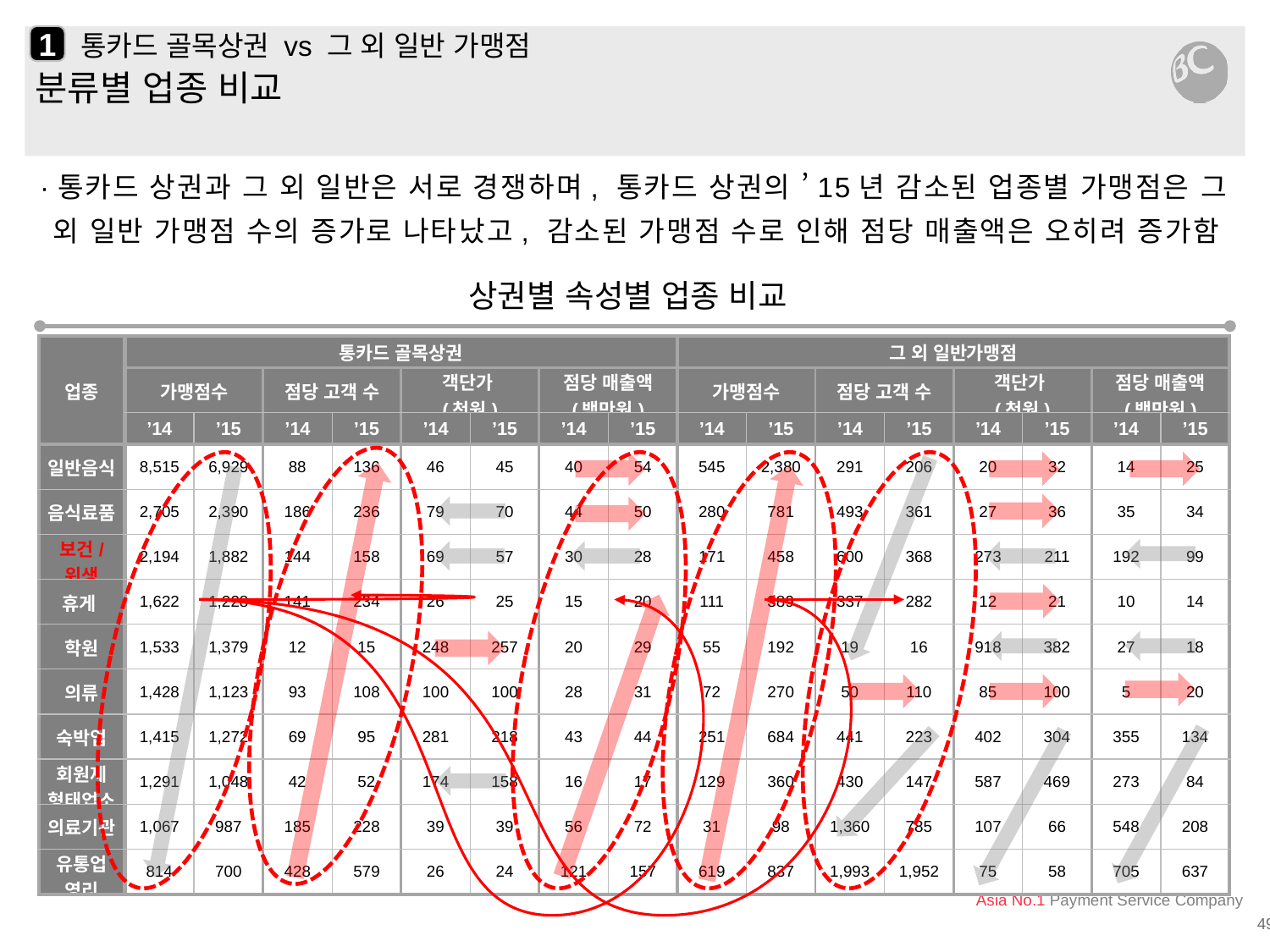

1
# 통카드 골목상권 vs 그 외 일반 가맹점
분류별 업종 비교
·통카드 상권과 그 외 일반은 서로 경쟁하며, 통카드 상권의 ’15년 감소된 업종별 가맹점은 그 외 일반 가맹점 수의 증가로 나타났고, 감소된 가맹점 수로 인해 점당 매출액은 오히려 증가함
상권별 속성별 업종 비교
| 업종 | 통카드 골목상권 |  |  |  |  |  |  |  | 그 외 일반가맹점 |  |  |  |  |  |  |  |
| --- | --- | --- | --- | --- | --- | --- | --- | --- | --- | --- | --- | --- | --- | --- | --- | --- |
|  | 가맹점수 |  | 점당 고객 수 |  | 객단가 (천원) |  | 점당 매출액 (백만원) |  | 가맹점수 |  | 점당 고객 수 |  | 객단가 (천원) |  | 점당 매출액 (백만원) |  |
|  | ’14 | ’15 | ’14 | ’15 | ’14 | ’15 | ’14 | ’15 | ’14 | ’15 | ’14 | ’15 | ’14 | ’15 | ’14 | ’15 |
| 일반음식 | 8,515 | 6,929 | 88 | 136 | 46 | 45 | 40 | 54 | 545 | 2,380 | 291 | 206 | 20 | 32 | 14 | 25 |
| 음식료품 | 2,705 | 2,390 | 186 | 236 | 79 | 70 | 44 | 50 | 280 | 781 | 493 | 361 | 27 | 36 | 35 | 34 |
| 보건/ 위생 | 2,194 | 1,882 | 144 | 158 | 69 | 57 | 30 | 28 | 171 | 458 | 600 | 368 | 273 | 211 | 192 | 99 |
| 휴게 | 1,622 | 1,228 | 141 | 234 | 26 | 25 | 15 | 20 | 111 | 389 | 337 | 282 | 12 | 21 | 10 | 14 |
| 학원 | 1,533 | 1,379 | 12 | 15 | 248 | 257 | 20 | 29 | 55 | 192 | 19 | 16 | 918 | 382 | 27 | 18 |
| 의류 | 1,428 | 1,123 | 93 | 108 | 100 | 100 | 28 | 31 | 72 | 270 | 50 | 110 | 85 | 100 | 5 | 20 |
| 숙박업 | 1,415 | 1,272 | 69 | 95 | 281 | 218 | 43 | 44 | 251 | 684 | 441 | 223 | 402 | 304 | 355 | 134 |
| 회원제 형태업소 | 1,291 | 1,048 | 42 | 52 | 174 | 158 | 16 | 17 | 129 | 360 | 430 | 147 | 587 | 469 | 273 | 84 |
| 의료기관 | 1,067 | 987 | 185 | 228 | 39 | 39 | 56 | 72 | 31 | 98 | 1,360 | 785 | 107 | 66 | 548 | 208 |
| 유통업 영리 | 814 | 700 | 428 | 579 | 26 | 24 | 121 | 157 | 619 | 837 | 1,993 | 1,952 | 75 | 58 | 705 | 637 |